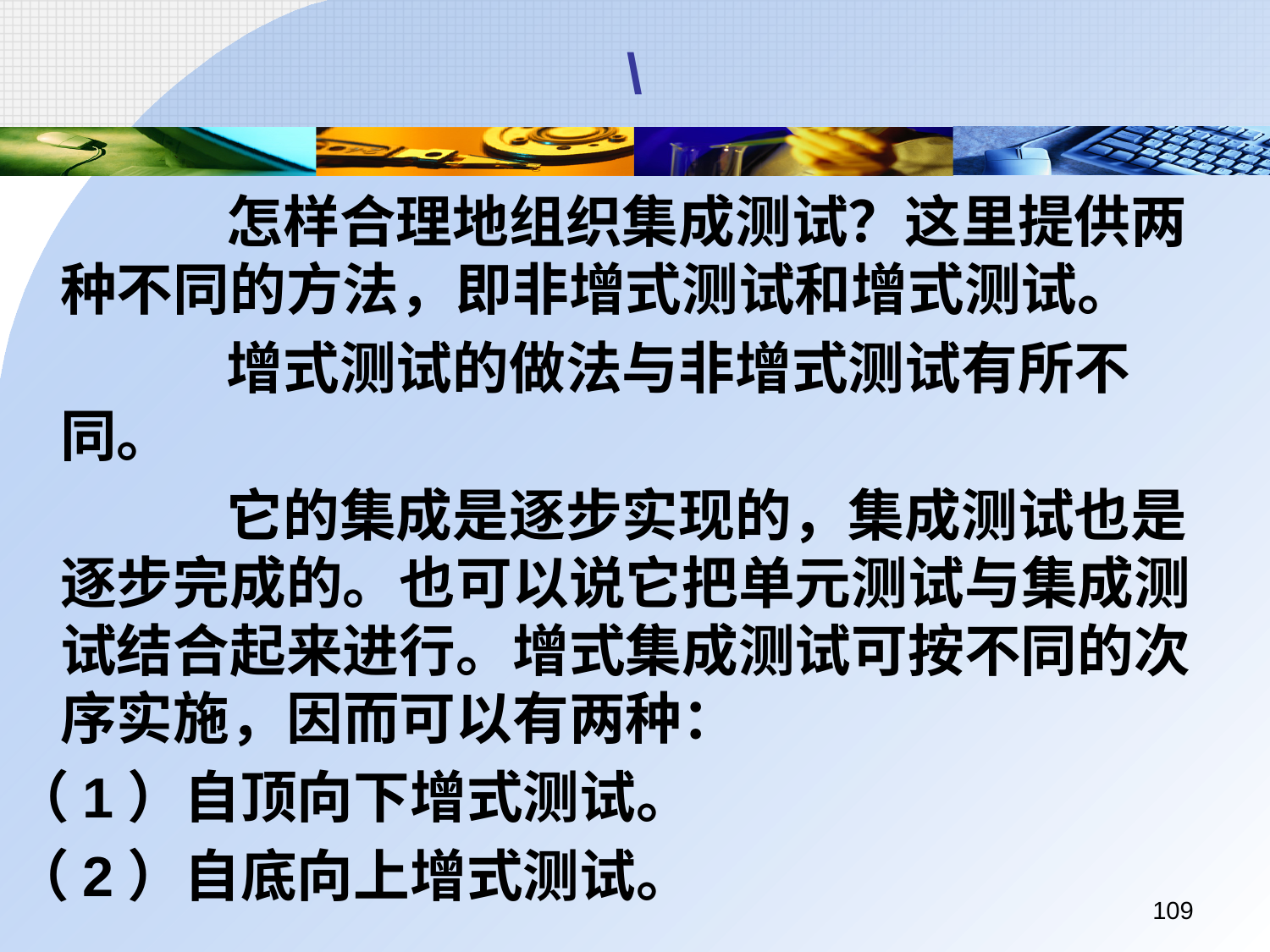

# \
		  怎样合理地组织集成测试？这里提供两种不同的方法，即非增式测试和增式测试。
		  增式测试的做法与非增式测试有所不同。
		  它的集成是逐步实现的，集成测试也是逐步完成的。也可以说它把单元测试与集成测试结合起来进行。增式集成测试可按不同的次序实施，因而可以有两种：
（1）自顶向下增式测试。
（2）自底向上增式测试。

109